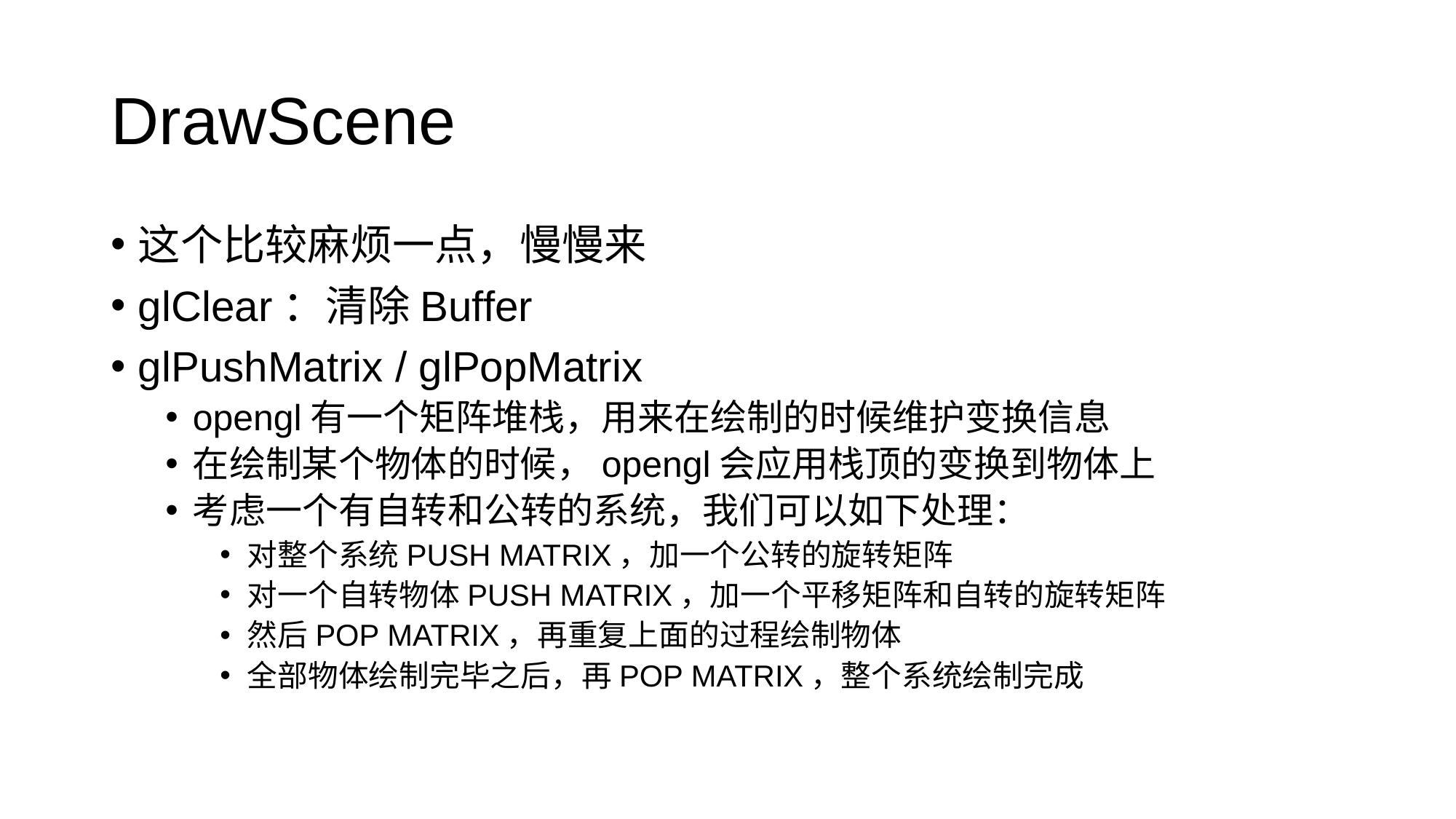

# DrawScene
这个比较麻烦一点，慢慢来
glClear：清除Buffer
glPushMatrix / glPopMatrix
opengl有一个矩阵堆栈，用来在绘制的时候维护变换信息
在绘制某个物体的时候，opengl会应用栈顶的变换到物体上
考虑一个有自转和公转的系统，我们可以如下处理：
对整个系统PUSH MATRIX，加一个公转的旋转矩阵
对一个自转物体PUSH MATRIX，加一个平移矩阵和自转的旋转矩阵
然后POP MATRIX，再重复上面的过程绘制物体
全部物体绘制完毕之后，再POP MATRIX，整个系统绘制完成